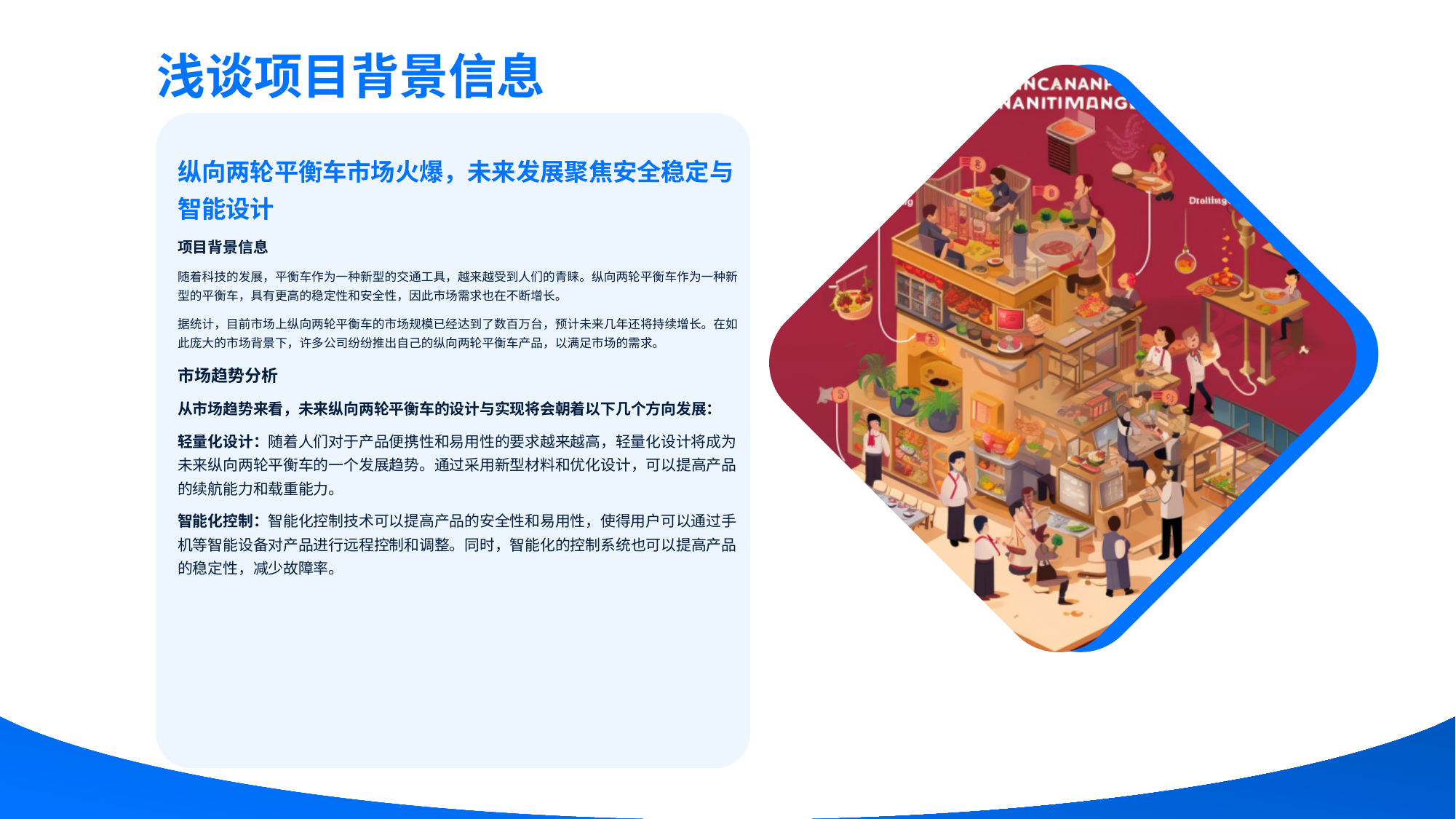

浅谈项目背景信息

纵向两轮平衡车市场火爆，未来发展聚焦安全稳定与智能设计
项目背景信息
随着科技的发展，平衡车作为一种新型的交通工具，越来越受到人们的青睐。纵向两轮平衡车作为一种新型的平衡车，具有更高的稳定性和安全性，因此市场需求也在不断增长。
据统计，目前市场上纵向两轮平衡车的市场规模已经达到了数百万台，预计未来几年还将持续增长。在如此庞大的市场背景下，许多公司纷纷推出自己的纵向两轮平衡车产品，以满足市场的需求。
市场趋势分析
从市场趋势来看，未来纵向两轮平衡车的设计与实现将会朝着以下几个方向发展：
轻量化设计：随着人们对于产品便携性和易用性的要求越来越高，轻量化设计将成为未来纵向两轮平衡车的一个发展趋势。通过采用新型材料和优化设计，可以提高产品的续航能力和载重能力。
智能化控制：智能化控制技术可以提高产品的安全性和易用性，使得用户可以通过手机等智能设备对产品进行远程控制和调整。同时，智能化的控制系统也可以提高产品的稳定性，减少故障率。